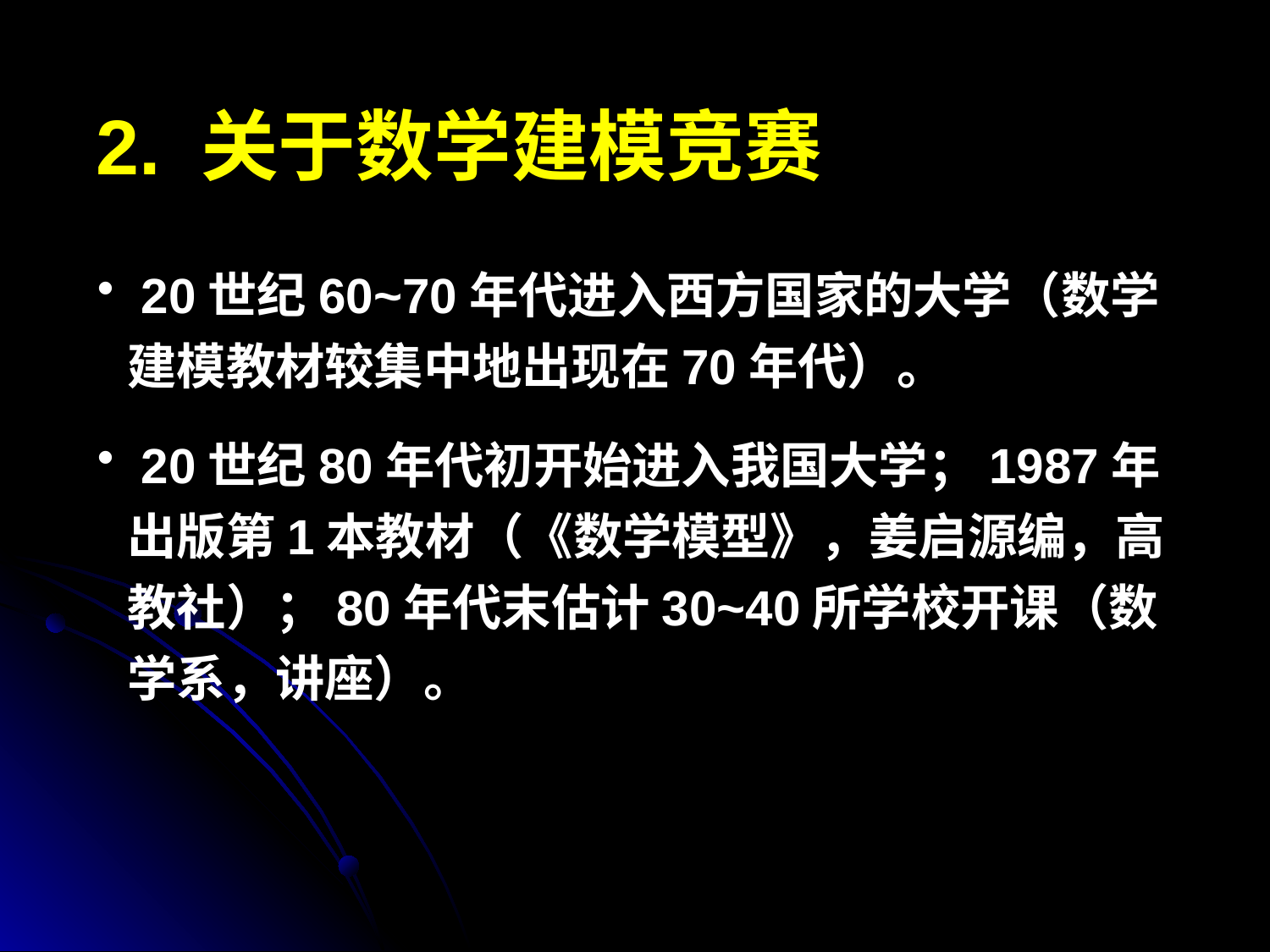

# 2. 关于数学建模竞赛
 20世纪60~70年代进入西方国家的大学（数学建模教材较集中地出现在70年代）。
 20世纪80年代初开始进入我国大学；1987年出版第1本教材（《数学模型》，姜启源编，高教社）；80年代末估计30~40所学校开课（数学系，讲座）。